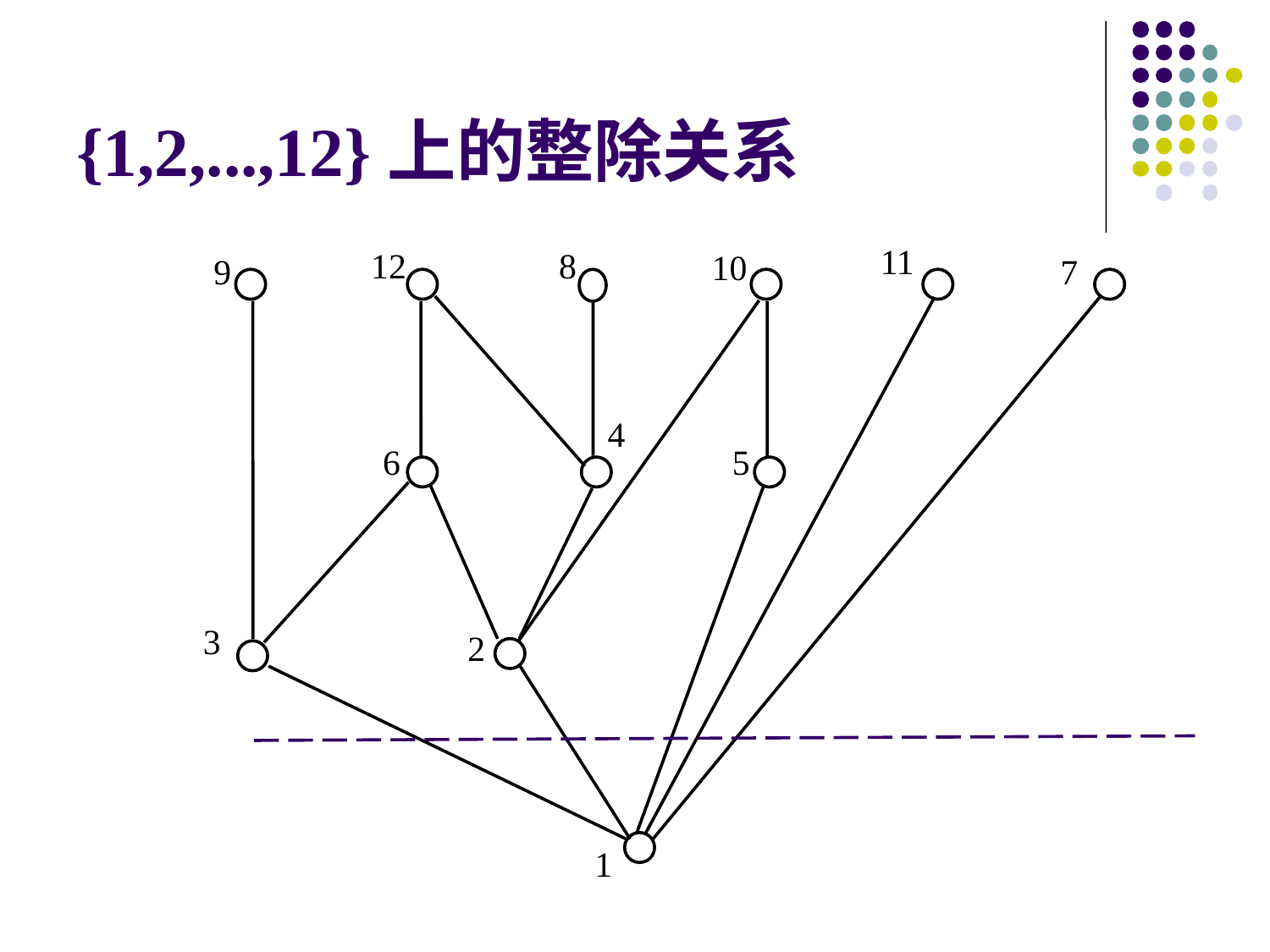

# {1,2,...,12}上的整除关系
11
12
8
10
9
7

4
6
5

3
2

1